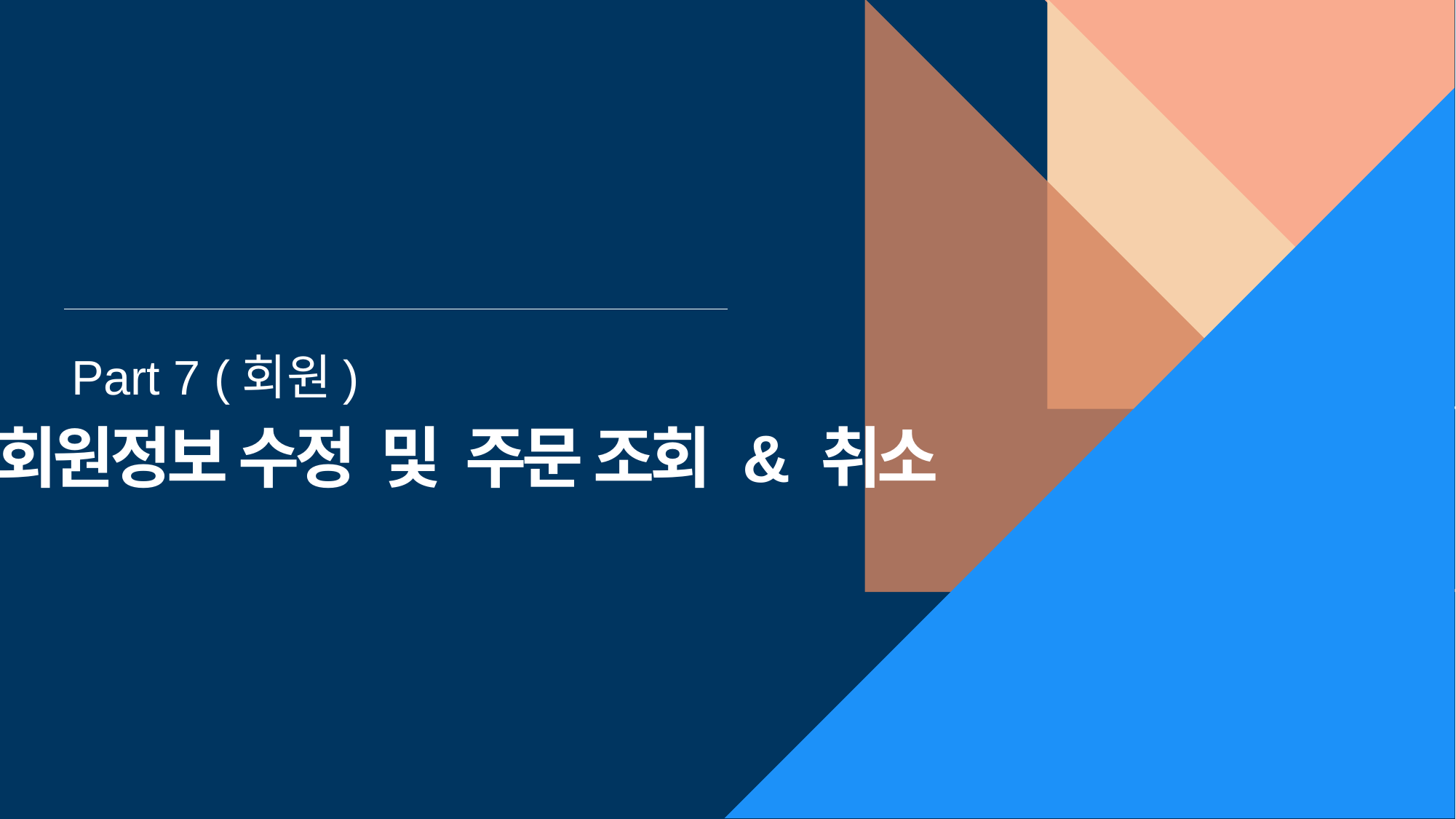

Part 7 (회원)
회원정보 수정  및  주문 조회 & 취소